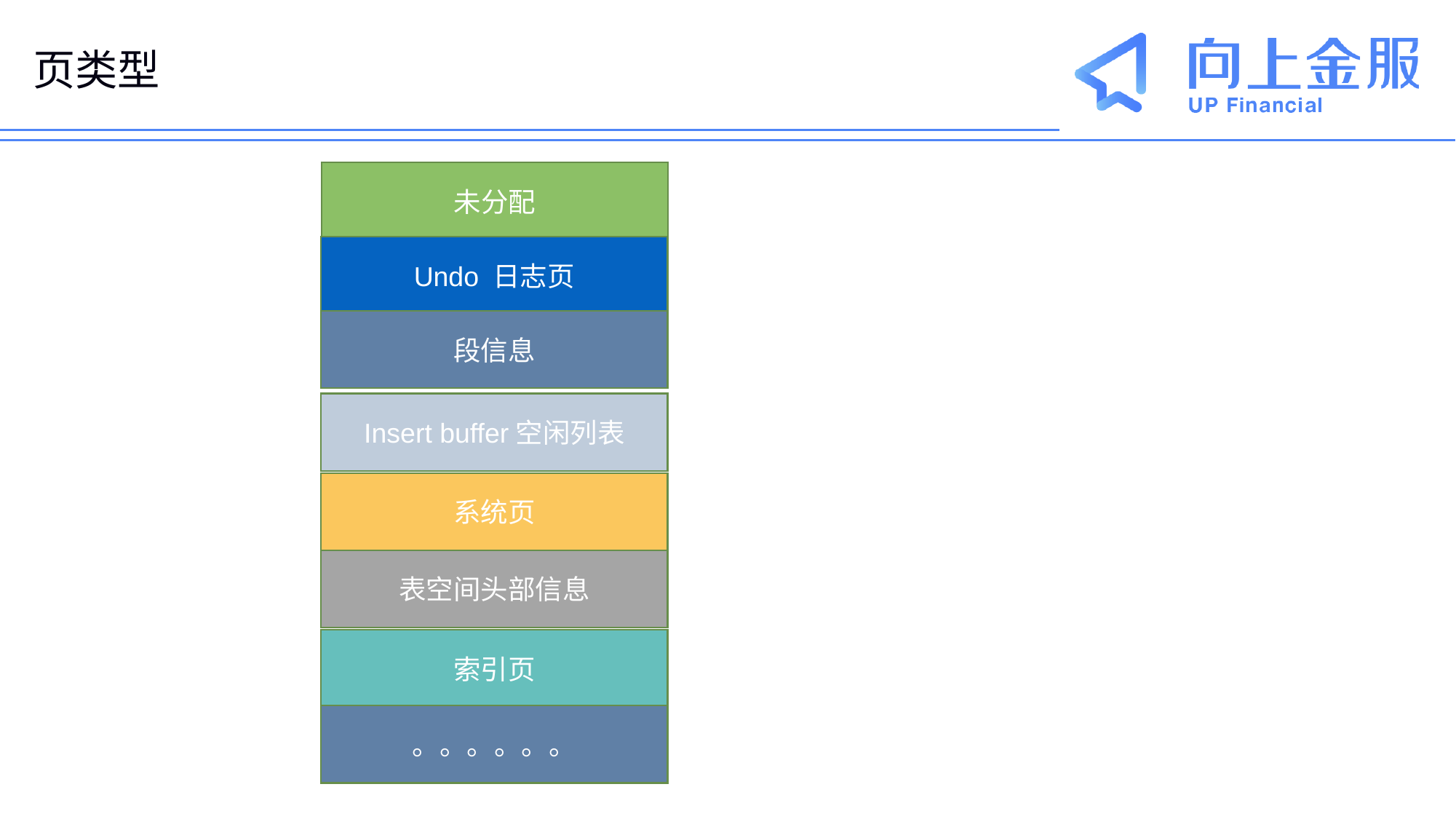

# 页类型
未分配
Undo 日志页
段信息
Insert buffer空闲列表
系统页
表空间头部信息
索引页
。。。。。。